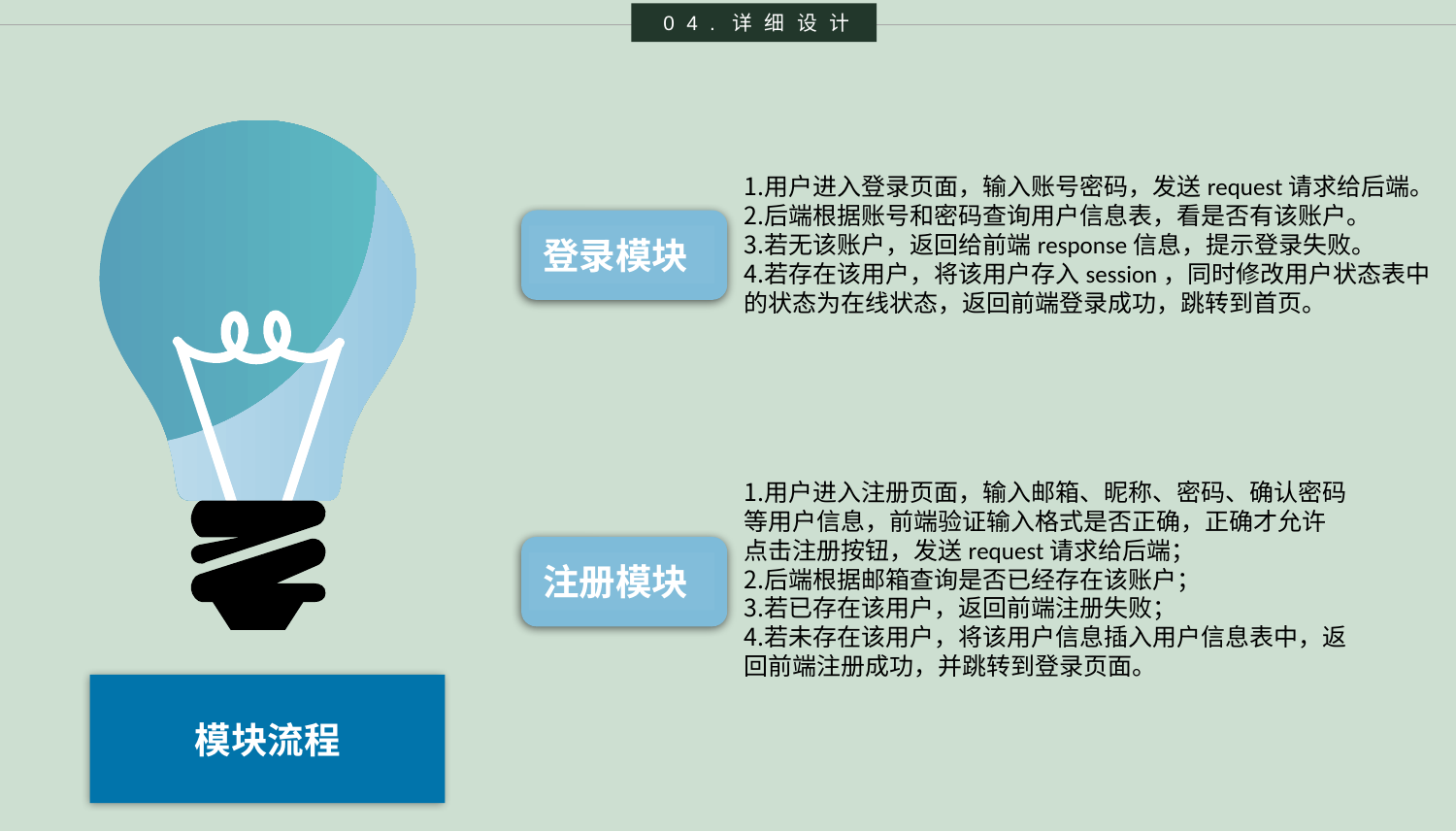

04.详细设计

用户进入登录页面，输入账号密码，发送request请求给后端。
后端根据账号和密码查询用户信息表，看是否有该账户。
若无该账户，返回给前端response信息，提示登录失败。
若存在该用户，将该用户存入session，同时修改用户状态表中的状态为在线状态，返回前端登录成功，跳转到首页。

登录模块

用户进入注册页面，输入邮箱、昵称、密码、确认密码等用户信息，前端验证输入格式是否正确，正确才允许点击注册按钮，发送request请求给后端；
后端根据邮箱查询是否已经存在该账户；
若已存在该用户，返回前端注册失败；
若未存在该用户，将该用户信息插入用户信息表中，返回前端注册成功，并跳转到登录页面。

注册模块
模块流程